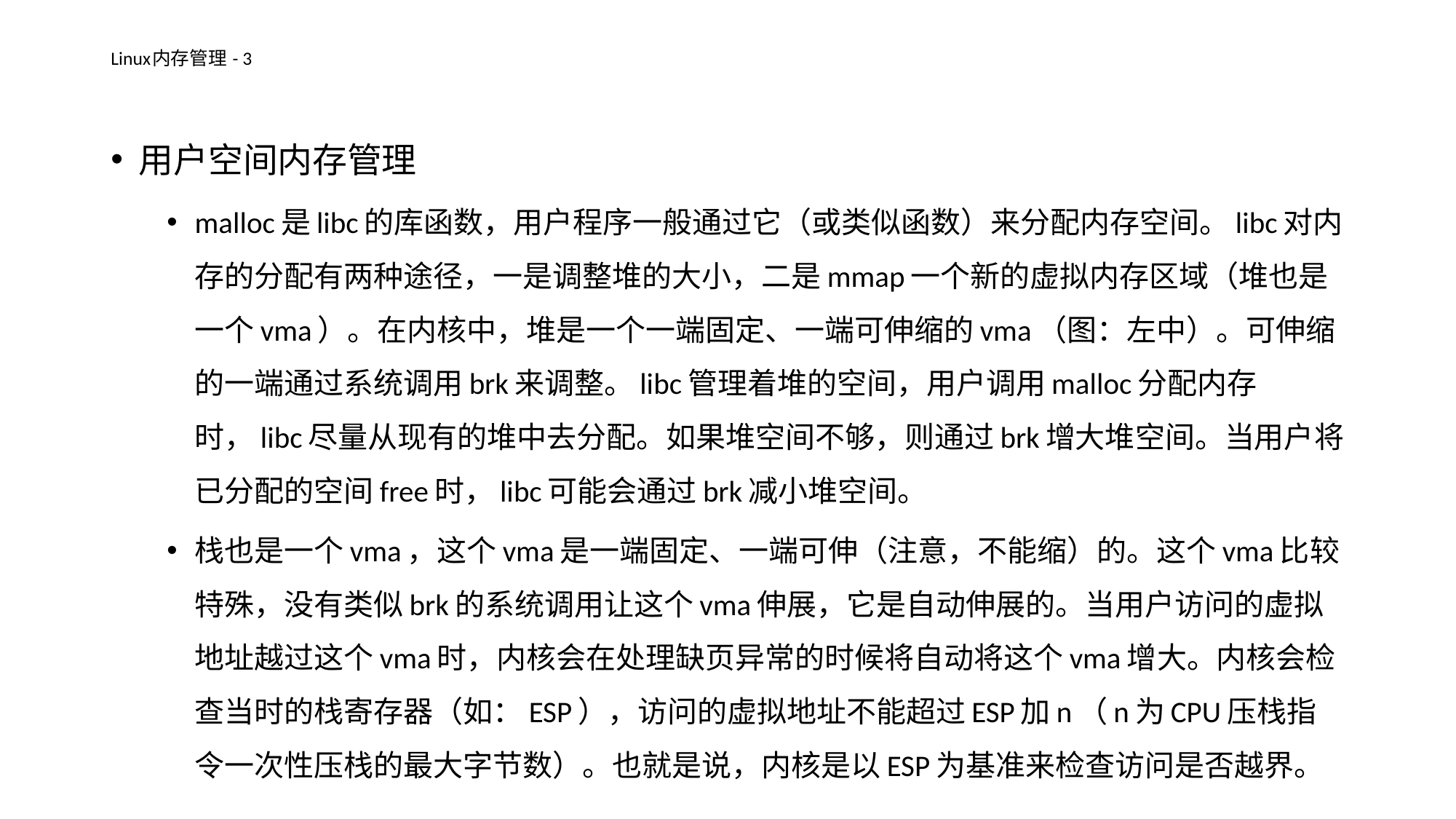

# Linux内存管理 - 3
用户空间内存管理
malloc是libc的库函数，用户程序一般通过它（或类似函数）来分配内存空间。libc对内存的分配有两种途径，一是调整堆的大小，二是mmap一个新的虚拟内存区域（堆也是一个vma）。在内核中，堆是一个一端固定、一端可伸缩的vma（图：左中）。可伸缩的一端通过系统调用brk来调整。libc管理着堆的空间，用户调用malloc分配内存时，libc尽量从现有的堆中去分配。如果堆空间不够，则通过brk增大堆空间。当用户将已分配的空间free时，libc可能会通过brk减小堆空间。
栈也是一个vma，这个vma是一端固定、一端可伸（注意，不能缩）的。这个vma比较特殊，没有类似brk的系统调用让这个vma伸展，它是自动伸展的。当用户访问的虚拟地址越过这个vma时，内核会在处理缺页异常的时候将自动将这个vma增大。内核会检查当时的栈寄存器（如：ESP），访问的虚拟地址不能超过ESP加n（n为CPU压栈指令一次性压栈的最大字节数）。也就是说，内核是以ESP为基准来检查访问是否越界。